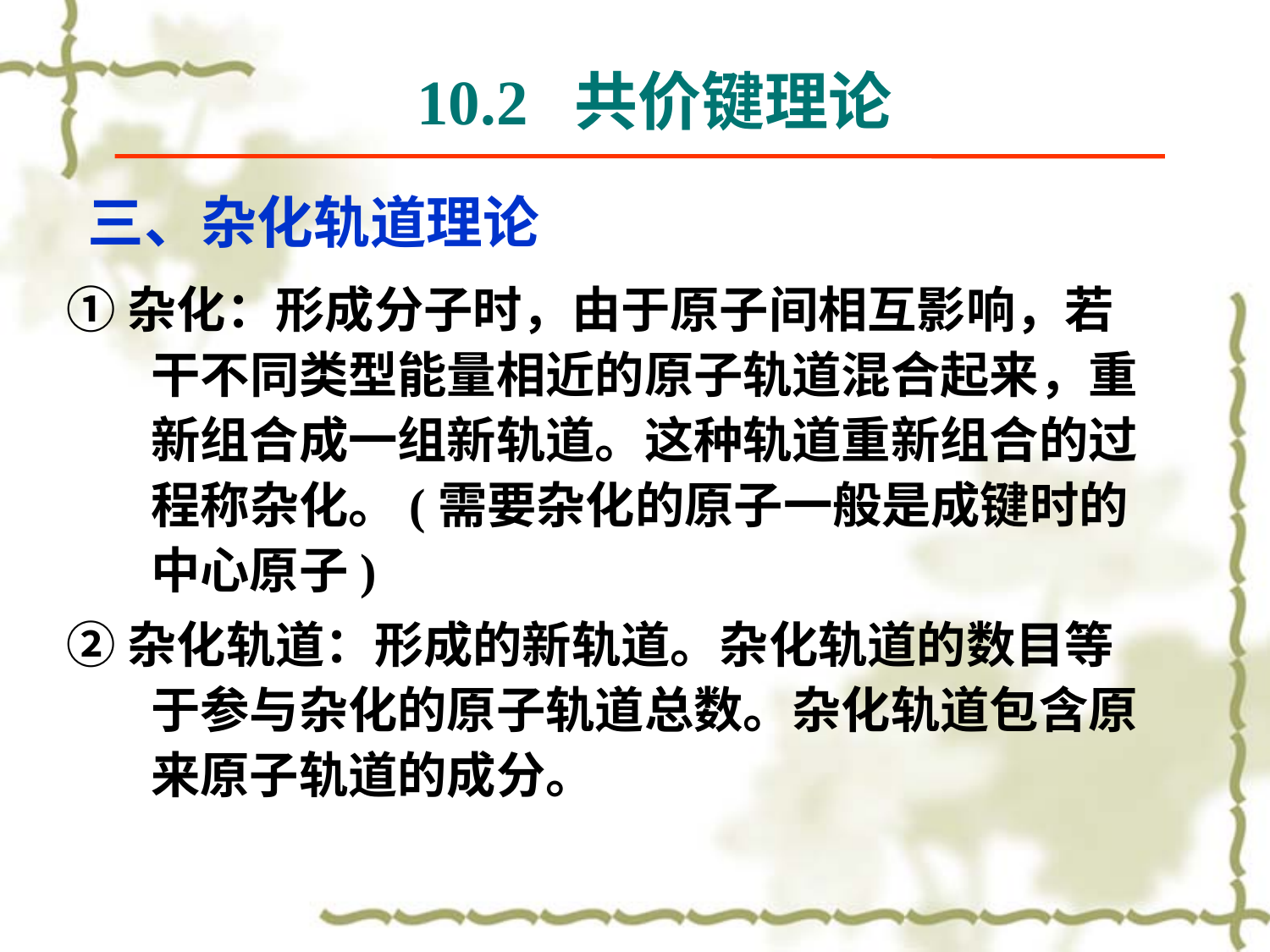

10.2  共价键理论

# 三、杂化轨道理论
①杂化：形成分子时，由于原子间相互影响，若干不同类型能量相近的原子轨道混合起来，重新组合成一组新轨道。这种轨道重新组合的过程称杂化。(需要杂化的原子一般是成键时的中心原子)
②杂化轨道：形成的新轨道。杂化轨道的数目等于参与杂化的原子轨道总数。杂化轨道包含原来原子轨道的成分。